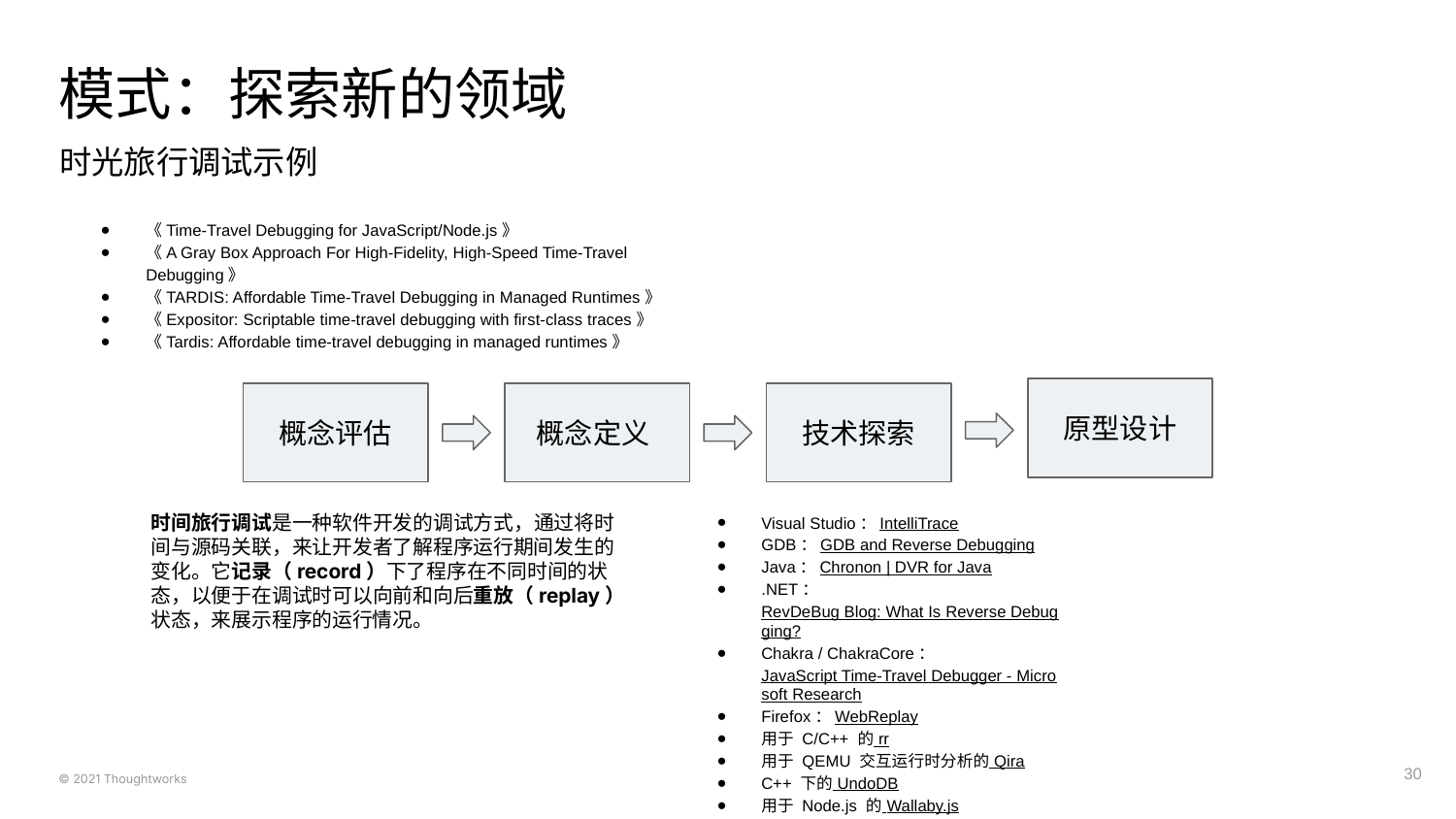

# 模式：探索新的领域
时光旅行调试示例
《Time-Travel Debugging for JavaScript/Node.js》
《A Gray Box Approach For High-Fidelity, High-Speed Time-Travel Debugging》
《TARDIS: Affordable Time-Travel Debugging in Managed Runtimes》
《Expositor: Scriptable time-travel debugging with first-class traces》
《Tardis: Affordable time-travel debugging in managed runtimes》
原型设计
概念评估
概念定义
技术探索

时间旅行调试是一种软件开发的调试方式，通过将时间与源码关联，来让开发者了解程序运行期间发生的变化。它记录（record）下了程序在不同时间的状态，以便于在调试时可以向前和向后重放（replay）状态，来展示程序的运行情况。
Visual Studio：IntelliTrace
GDB：GDB and Reverse Debugging
Java：Chronon | DVR for Java
.NET：RevDeBug Blog: What Is Reverse Debugging?
Chakra / ChakraCore：JavaScript Time-Travel Debugger - Microsoft Research
Firefox：WebReplay
用于 C/C++ 的 rr
用于 QEMU 交互运行时分析的 Qira
C++ 下的 UndoDB
用于 Node.js 的 Wallaby.js
30